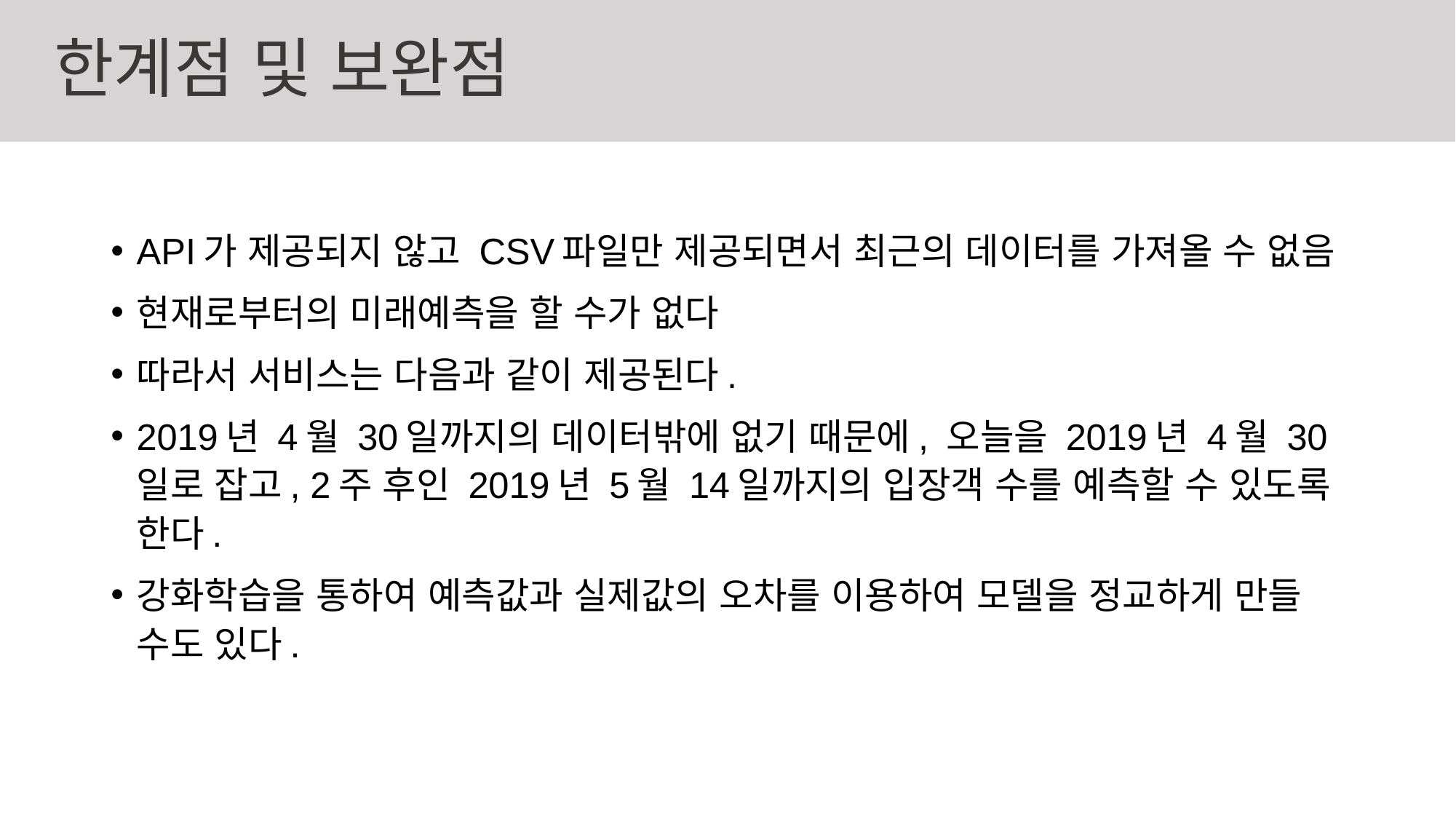

# 한계점 및 보완점
API가 제공되지 않고 CSV파일만 제공되면서 최근의 데이터를 가져올 수 없음
현재로부터의 미래예측을 할 수가 없다
따라서 서비스는 다음과 같이 제공된다.
2019년 4월 30일까지의 데이터밖에 없기 때문에, 오늘을 2019년 4월 30일로 잡고, 2주 후인 2019년 5월 14일까지의 입장객 수를 예측할 수 있도록 한다.
강화학습을 통하여 예측값과 실제값의 오차를 이용하여 모델을 정교하게 만들 수도 있다.